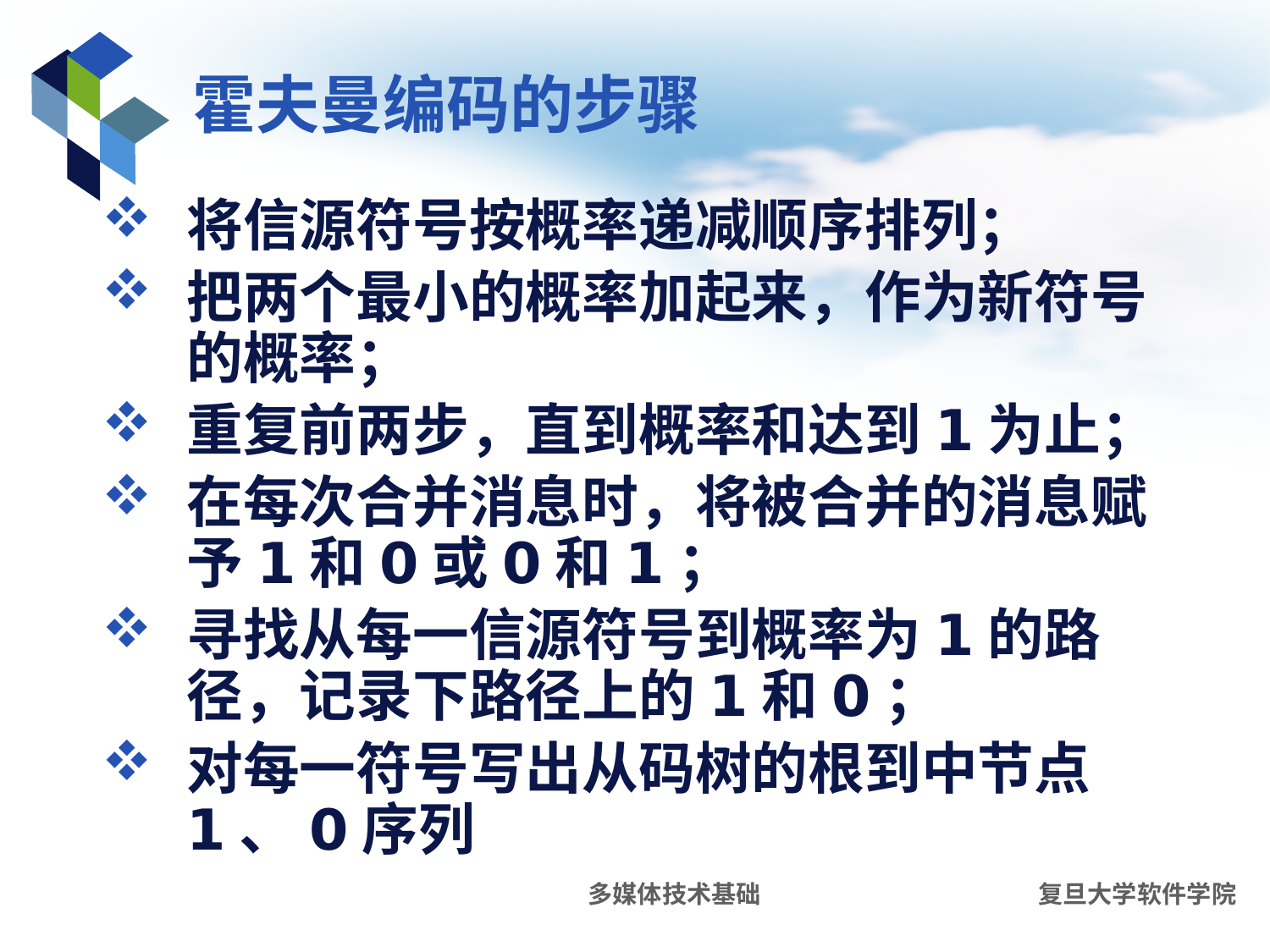

# 霍夫曼编码的步骤
将信源符号按概率递减顺序排列；
把两个最小的概率加起来，作为新符号的概率；
重复前两步，直到概率和达到1为止；
在每次合并消息时，将被合并的消息赋予1和0或0和1；
寻找从每一信源符号到概率为1的路径，记录下路径上的1和0；
对每一符号写出从码树的根到中节点1、0序列
多媒体技术基础